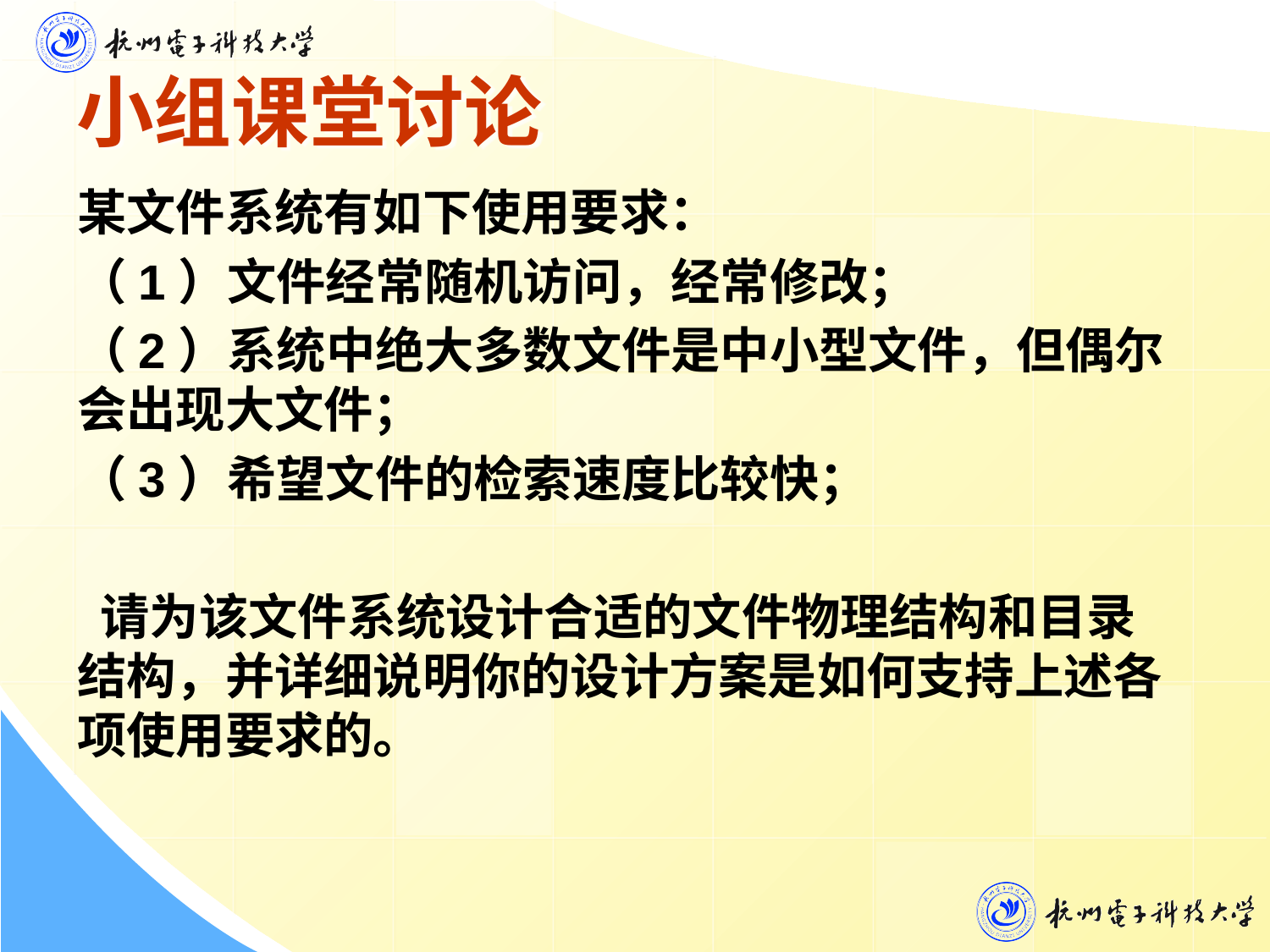

# 小组课堂讨论
某文件系统有如下使用要求：
（1）文件经常随机访问，经常修改；
（2）系统中绝大多数文件是中小型文件，但偶尔会出现大文件；
（3）希望文件的检索速度比较快；

 请为该文件系统设计合适的文件物理结构和目录结构，并详细说明你的设计方案是如何支持上述各项使用要求的。